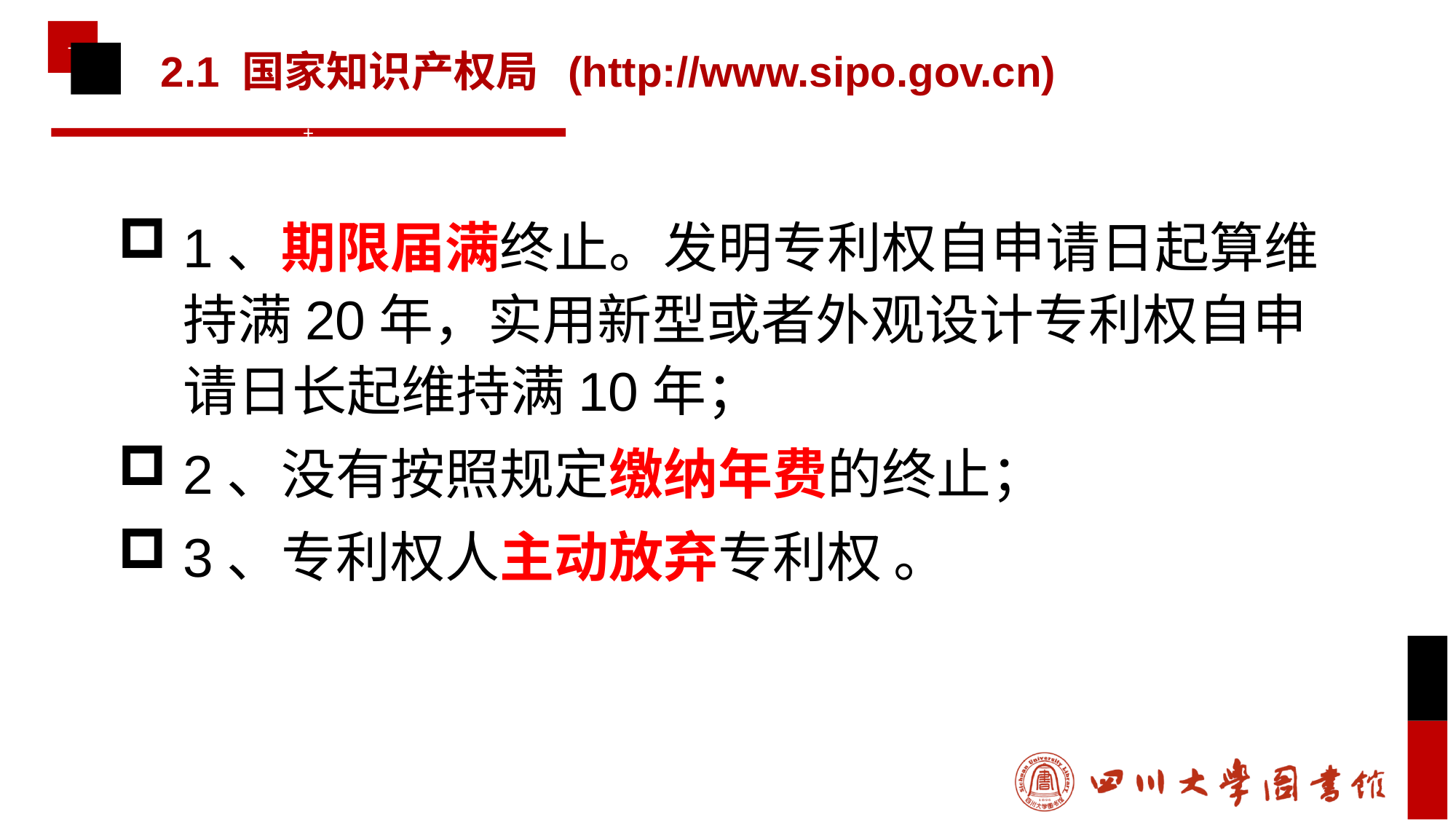

# 2.1 国家知识产权局  (http://www.sipo.gov.cn)

1、期限届满终止。发明专利权自申请日起算维持满20年，实用新型或者外观设计专利权自申请日长起维持满10年；
2、没有按照规定缴纳年费的终止；
3、专利权人主动放弃专利权 。